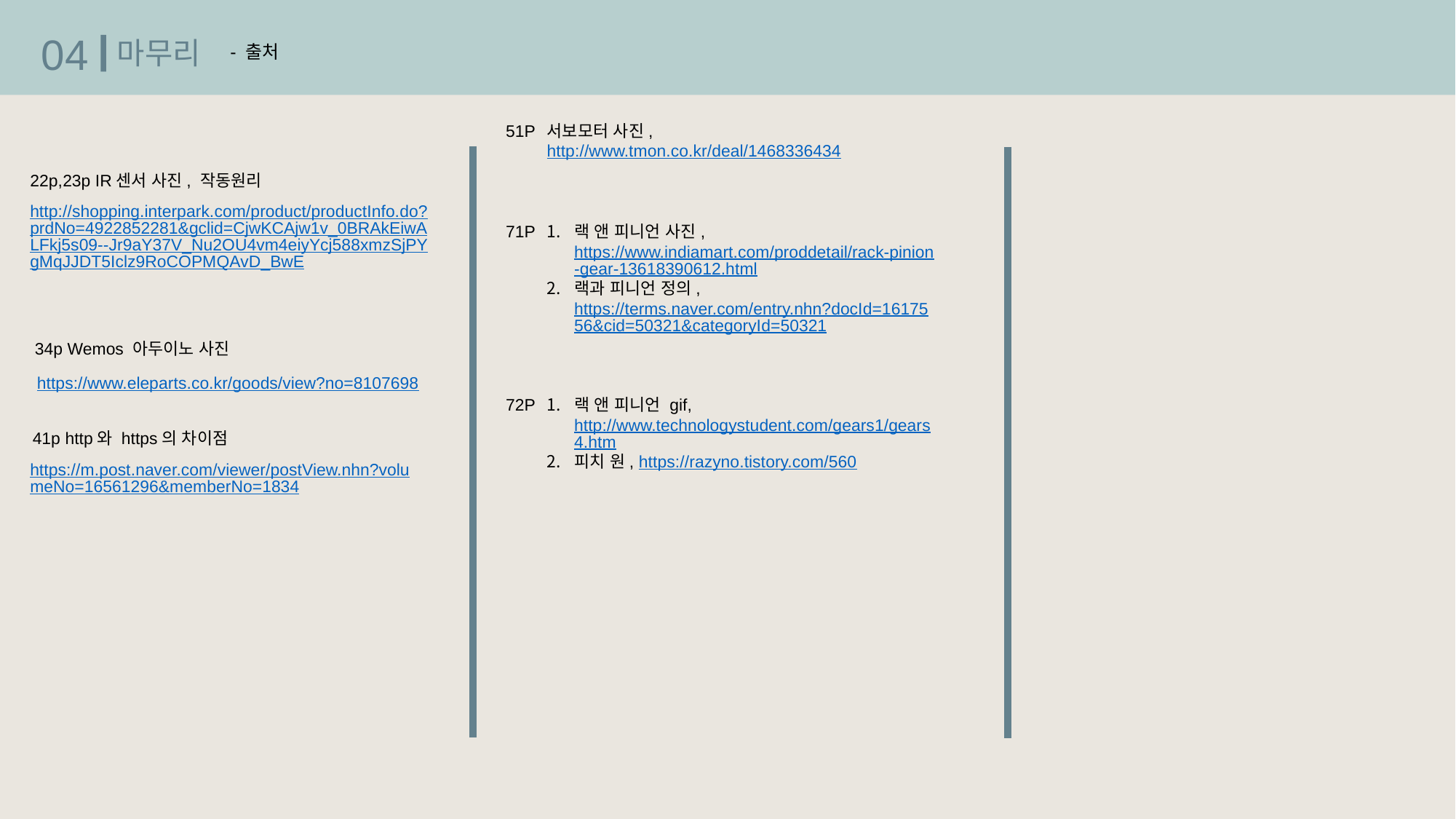

04
마무리

- 출처
51P
서보모터 사진, http://www.tmon.co.kr/deal/1468336434
22p,23p IR센서 사진, 작동원리
http://shopping.interpark.com/product/productInfo.do?prdNo=4922852281&gclid=CjwKCAjw1v_0BRAkEiwALFkj5s09--Jr9aY37V_Nu2OU4vm4eiyYcj588xmzSjPYgMqJJDT5Iclz9RoCOPMQAvD_BwE
71P
랙 앤 피니언 사진, https://www.indiamart.com/proddetail/rack-pinion-gear-13618390612.html
랙과 피니언 정의, https://terms.naver.com/entry.nhn?docId=1617556&cid=50321&categoryId=50321
34p Wemos 아두이노 사진
https://www.eleparts.co.kr/goods/view?no=8107698
72P
랙 앤 피니언 gif, http://www.technologystudent.com/gears1/gears4.htm
피치 원, https://razyno.tistory.com/560
41p http와 https의 차이점
https://m.post.naver.com/viewer/postView.nhn?volumeNo=16561296&memberNo=1834